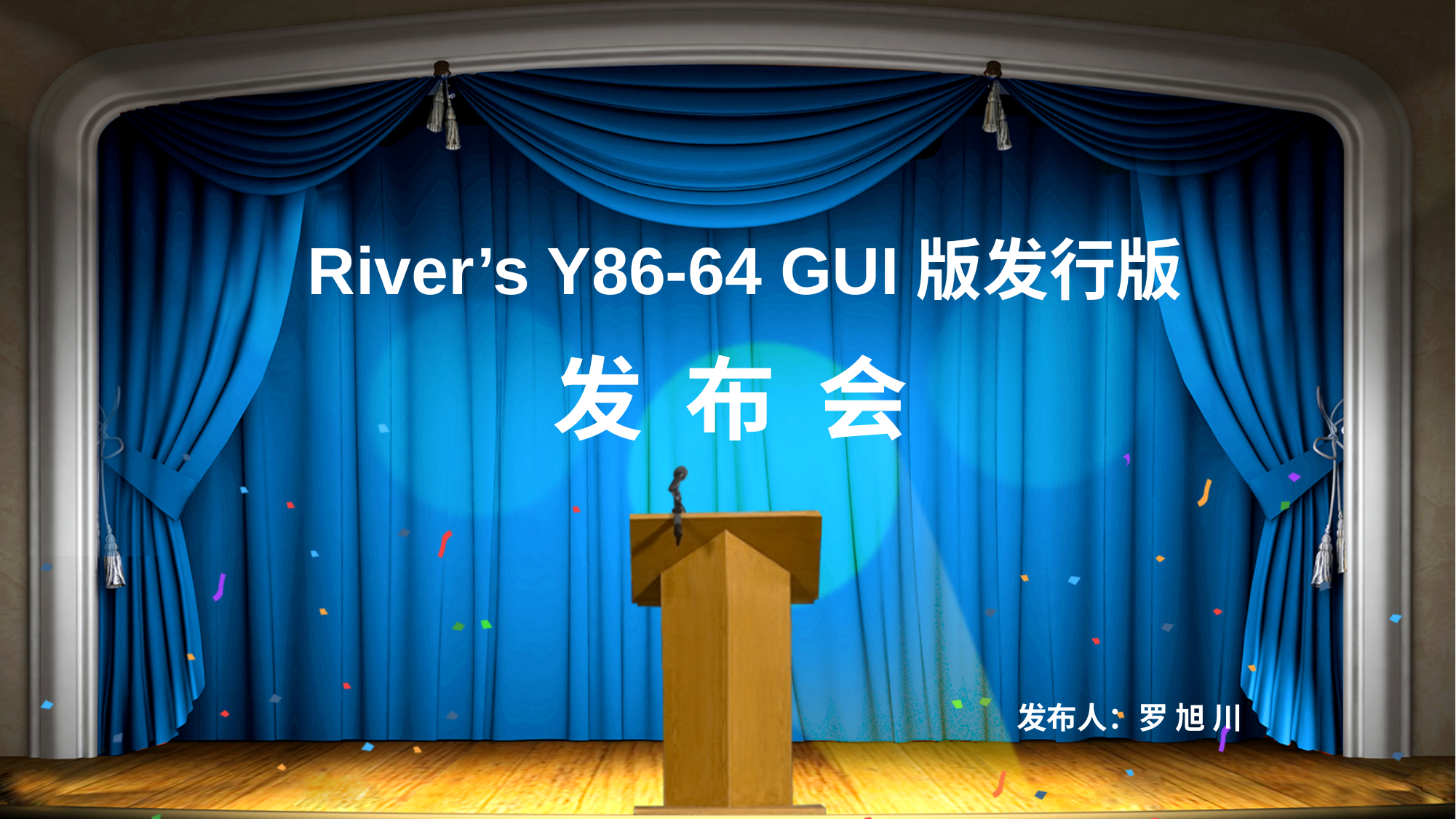

# River’s Y86-64 GUI版发行版
发  布  会
发布人：罗 旭 川